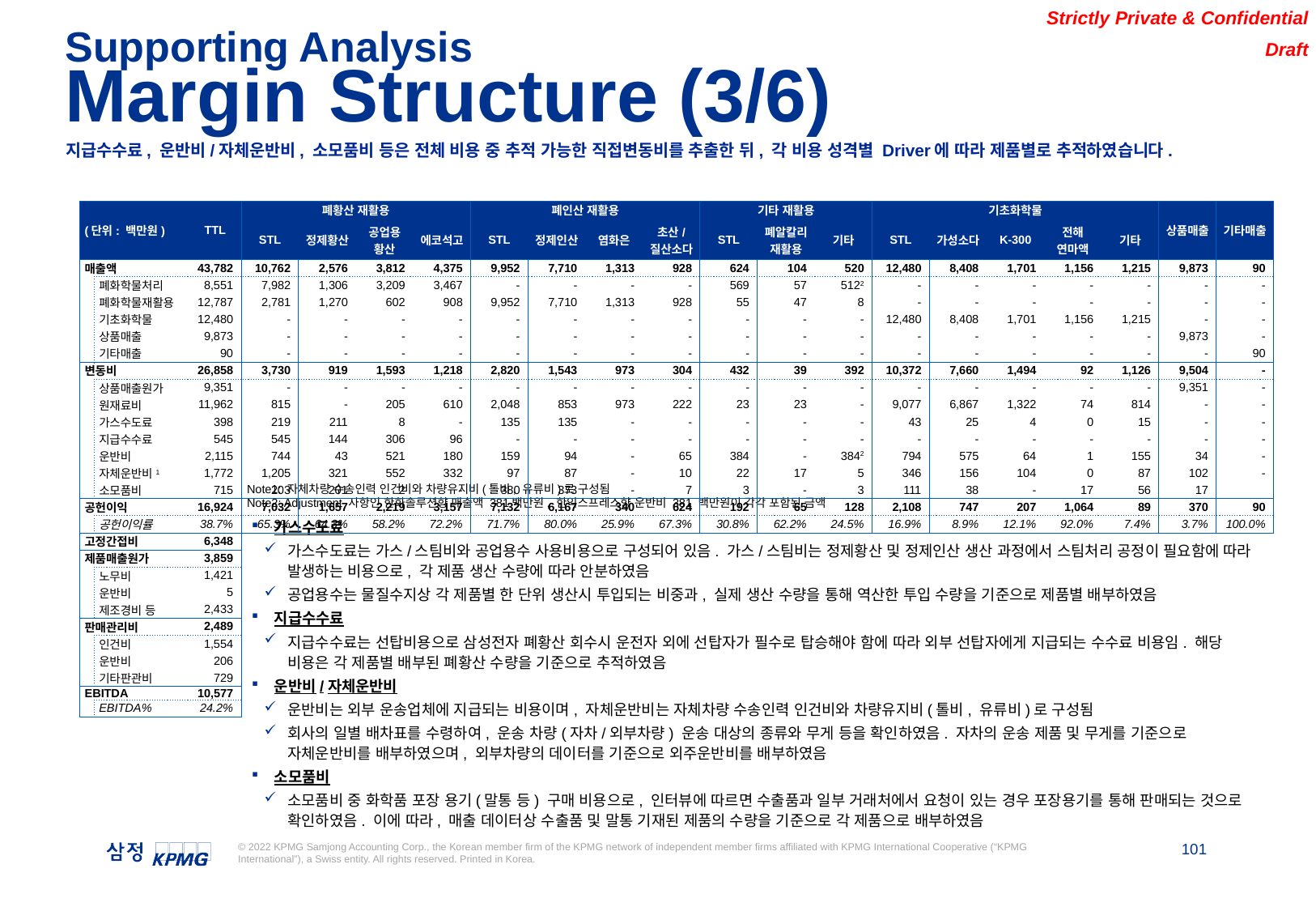

Supporting Analysis
Margin Structure (3/6)
지급수수료, 운반비/자체운반비, 소모품비 등은 전체 비용 중 추적 가능한 직접변동비를 추출한 뒤, 각 비용 성격별 Driver에 따라 제품별로 추적하였습니다.
| (단위: 백만원) |  | TTL | 폐황산 재활용 |  |  |  | 폐인산 재활용 |  |  |  | 기타 재활용 |  |  | 기초화학물 |  |  |  |  | 상품매출 | 기타매출 |
| --- | --- | --- | --- | --- | --- | --- | --- | --- | --- | --- | --- | --- | --- | --- | --- | --- | --- | --- | --- | --- |
|  |  |  | STL | 정제황산 | 공업용 황산 | 에코석고 | STL | 정제인산 | 염화은 | 초산/ 질산소다 | STL | 폐알칼리 재활용 | 기타 | STL | 가성소다 | K-300 | 전해 연마액 | 기타 |  |  |
| 매출액 |  | 43,782 | 10,762 | 2,576 | 3,812 | 4,375 | 9,952 | 7,710 | 1,313 | 928 | 624 | 104 | 520 | 12,480 | 8,408 | 1,701 | 1,156 | 1,215 | 9,873 | 90 |
|  | 폐화학물처리 | 8,551 | 7,982 | 1,306 | 3,209 | 3,467 | - | - | - | - | 569 | 57 | 5122 | - | - | - | - | - | - | - |
|  | 폐화학물재활용 | 12,787 | 2,781 | 1,270 | 602 | 908 | 9,952 | 7,710 | 1,313 | 928 | 55 | 47 | 8 | - | - | - | - | - | - | - |
|  | 기초화학물 | 12,480 | - | - | - | - | - | - | - | - | - | - | - | 12,480 | 8,408 | 1,701 | 1,156 | 1,215 | - | - |
|  | 상품매출 | 9,873 | - | - | - | - | - | - | - | - | - | - | - | - | - | - | - | - | 9,873 | - |
|  | 기타매출 | 90 | - | - | - | - | - | - | - | - | - | - | - | - | - | - | - | - | - | 90 |
| 변동비 |  | 26,858 | 3,730 | 919 | 1,593 | 1,218 | 2,820 | 1,543 | 973 | 304 | 432 | 39 | 392 | 10,372 | 7,660 | 1,494 | 92 | 1,126 | 9,504 | - |
|  | 상품매출원가 | 9,351 | - | - | - | - | - | - | - | - | - | - | - | - | - | - | - | - | 9,351 | - |
|  | 원재료비 | 11,962 | 815 | - | 205 | 610 | 2,048 | 853 | 973 | 222 | 23 | 23 | - | 9,077 | 6,867 | 1,322 | 74 | 814 | - | - |
|  | 가스수도료 | 398 | 219 | 211 | 8 | - | 135 | 135 | - | - | - | - | - | 43 | 25 | 4 | 0 | 15 | - | - |
|  | 지급수수료 | 545 | 545 | 144 | 306 | 96 | - | - | - | - | - | - | - | - | - | - | - | - | - | - |
|  | 운반비 | 2,115 | 744 | 43 | 521 | 180 | 159 | 94 | - | 65 | 384 | - | 3842 | 794 | 575 | 64 | 1 | 155 | 34 | - |
|  | 자체운반비1 | 1,772 | 1,205 | 321 | 552 | 332 | 97 | 87 | - | 10 | 22 | 17 | 5 | 346 | 156 | 104 | 0 | 87 | 102 | - |
|  | 소모품비 | 715 | 203 | 201 | 2 | - | 380 | 373 | - | 7 | 3 | - | 3 | 111 | 38 | - | 17 | 56 | 17 |  |
| 공헌이익 |  | 16,924 | 7,032 | 1,657 | 2,219 | 3,157 | 7,132 | 6,167 | 340 | 624 | 192 | 65 | 128 | 2,108 | 747 | 207 | 1,064 | 89 | 370 | 90 |
|  | 공헌이익률 | 38.7% | 65.3% | 64.3% | 58.2% | 72.2% | 71.7% | 80.0% | 25.9% | 67.3% | 30.8% | 62.2% | 24.5% | 16.9% | 8.9% | 12.1% | 92.0% | 7.4% | 3.7% | 100.0% |
| 고정간접비 |  | 6,348 |  |  |  |  |  |  |  |  |  |  |  |  |  |  |  |  |  |  |
| 제품매출원가 |  | 3,859 |  |  |  |  |  |  |  |  |  |  |  |  |  |  |  |  |  |  |
|  | 노무비 | 1,421 |  |  |  |  |  |  |  |  |  |  |  |  |  |  |  |  |  |  |
|  | 운반비 | 5 |  |  |  |  |  |  |  |  |  |  |  |  |  |  |  |  |  |  |
|  | 제조경비 등 | 2,433 |  |  |  |  |  |  |  |  |  |  |  |  |  |  |  |  |  |  |
| 판매관리비 |  | 2,489 |  |  |  |  |  |  |  |  |  |  |  |  |  |  |  |  |  |  |
|  | 인건비 | 1,554 |  |  |  |  |  |  |  |  |  |  |  |  |  |  |  |  |  |  |
|  | 운반비 | 206 |  |  |  |  |  |  |  |  |  |  |  |  |  |  |  |  |  |  |
|  | 기타판관비 | 729 |  |  |  |  |  |  |  |  |  |  |  |  |  |  |  |  |  |  |
| EBITDA |  | 10,577 |  |  |  |  |  |  |  |  |  |  |  |  |  |  |  |  |  |  |
|  | EBITDA% | 24.2% |  |  |  |  |  |  |  |  |  |  |  |  |  |  |  |  |  |  |
Note1: 자체차량 수송인력 인건비와 차량유지비(톨비, 유류비)로 구성됨
Note2: Adjustment 사항인 한화솔루션향 매출액 381백만원, 한익스프레스향 운반비 381 백만원이 각각 포함된 금액

가스수도료
가스수도료는 가스/스팀비와 공업용수 사용비용으로 구성되어 있음. 가스/스팀비는 정제황산 및 정제인산 생산 과정에서 스팀처리 공정이 필요함에 따라 발생하는 비용으로, 각 제품 생산 수량에 따라 안분하였음
공업용수는 물질수지상 각 제품별 한 단위 생산시 투입되는 비중과, 실제 생산 수량을 통해 역산한 투입 수량을 기준으로 제품별 배부하였음
지급수수료
지급수수료는 선탑비용으로 삼성전자 폐황산 회수시 운전자 외에 선탑자가 필수로 탑승해야 함에 따라 외부 선탑자에게 지급되는 수수료 비용임. 해당 비용은 각 제품별 배부된 폐황산 수량을 기준으로 추적하였음
운반비/자체운반비
운반비는 외부 운송업체에 지급되는 비용이며, 자체운반비는 자체차량 수송인력 인건비와 차량유지비(톨비, 유류비)로 구성됨
회사의 일별 배차표를 수령하여, 운송 차량(자차/외부차량) 운송 대상의 종류와 무게 등을 확인하였음. 자차의 운송 제품 및 무게를 기준으로 자체운반비를 배부하였으며, 외부차량의 데이터를 기준으로 외주운반비를 배부하였음
소모품비
소모품비 중 화학품 포장 용기(말통 등) 구매 비용으로, 인터뷰에 따르면 수출품과 일부 거래처에서 요청이 있는 경우 포장용기를 통해 판매되는 것으로 확인하였음. 이에 따라, 매출 데이터상 수출품 및 말통 기재된 제품의 수량을 기준으로 각 제품으로 배부하였음